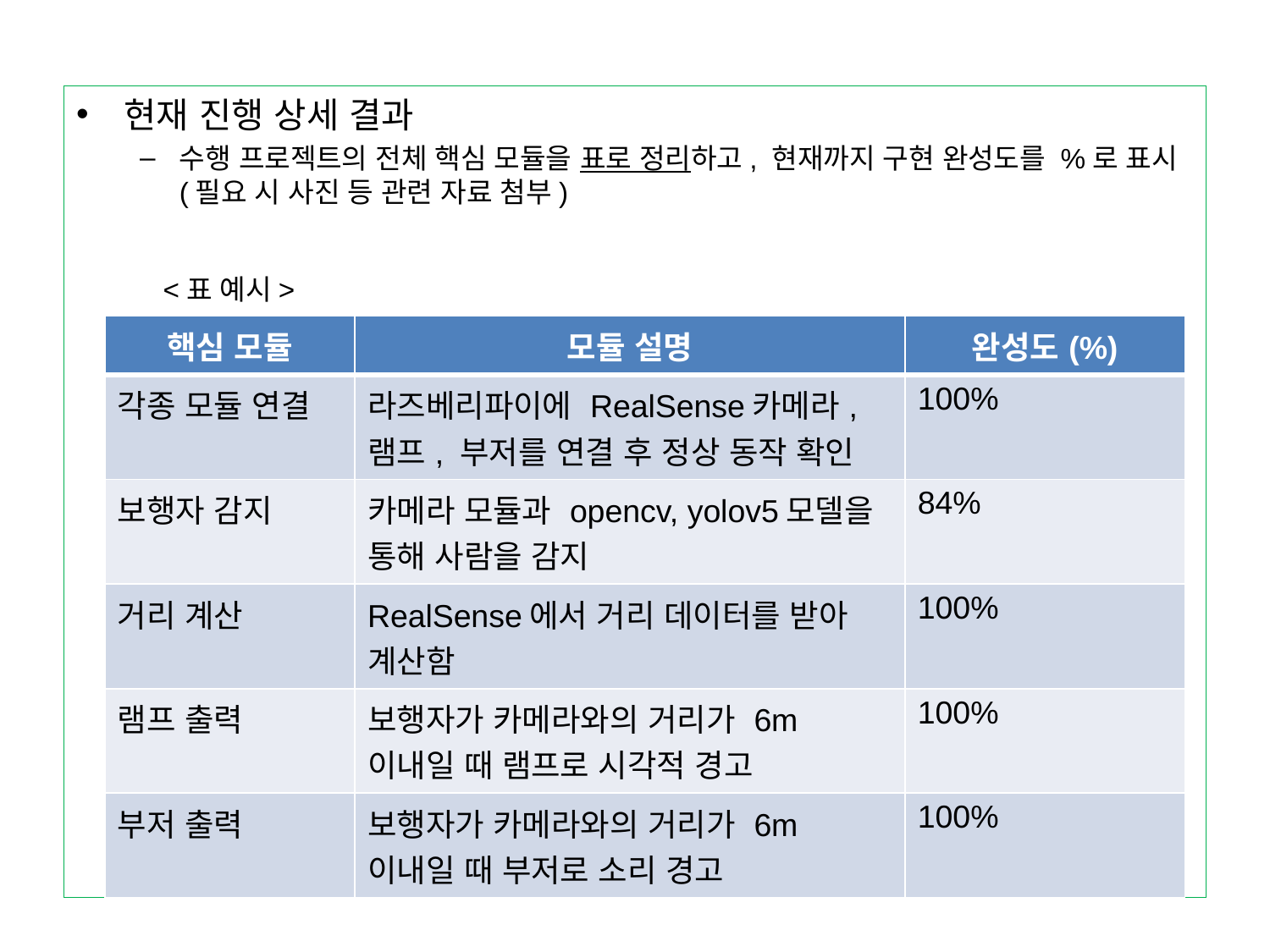

현재 진행 상세 결과
수행 프로젝트의 전체 핵심 모듈을 표로 정리하고, 현재까지 구현 완성도를 %로 표시 (필요 시 사진 등 관련 자료 첨부)

   <표 예시>

| 핵심 모듈 | 모듈 설명 | 완성도(%) |
| --- | --- | --- |
| 각종 모듈 연결 | 라즈베리파이에 RealSense카메라, 램프, 부저를 연결 후 정상 동작 확인 | 100% |
| 보행자 감지 | 카메라 모듈과 opencv, yolov5모델을 통해 사람을 감지 | 84% |
| 거리 계산 | RealSense에서 거리 데이터를 받아 계산함 | 100% |
| 램프 출력 | 보행자가 카메라와의 거리가 6m 이내일 때 램프로 시각적 경고 | 100% |
| 부저 출력 | 보행자가 카메라와의 거리가 6m 이내일 때 부저로 소리 경고 | 100% |